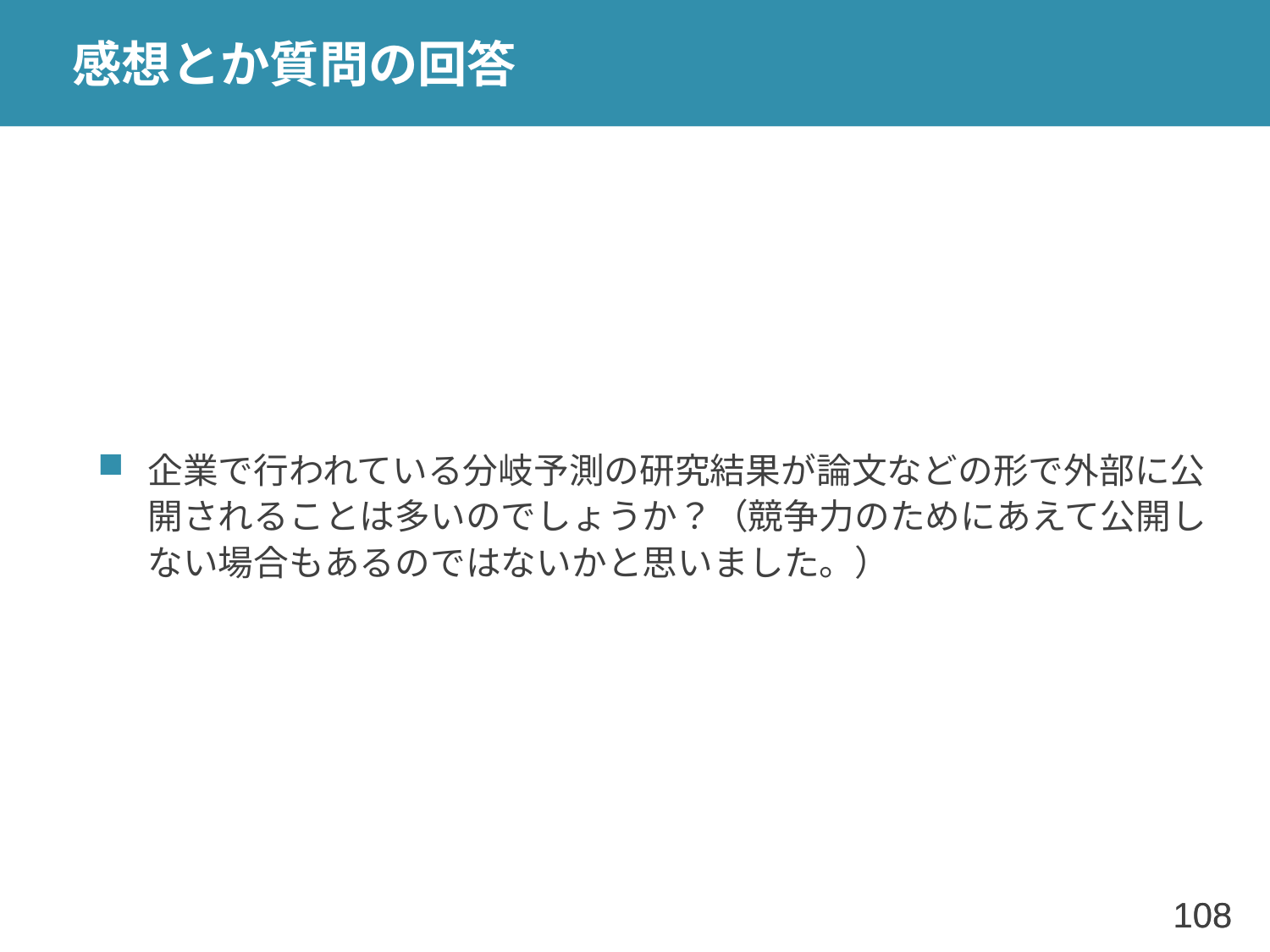

# 感想とか質問の回答
企業で行われている分岐予測の研究結果が論文などの形で外部に公開されることは多いのでしょうか？（競争力のためにあえて公開しない場合もあるのではないかと思いました。）